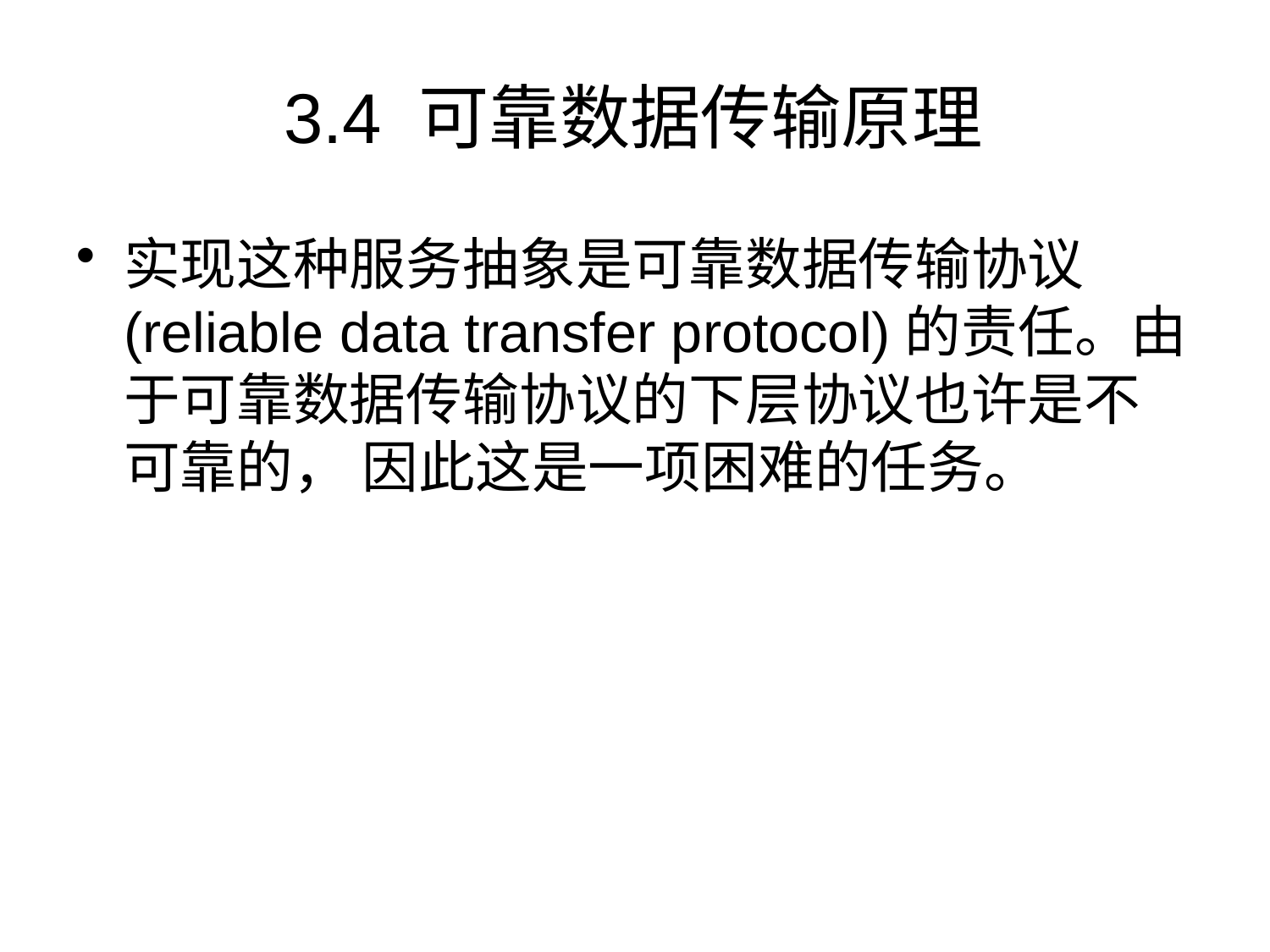

# 3.4 可靠数据传输原理
实现这种服务抽象是可靠数据传输协议(reliable data transfer protocol)的责任。由于可靠数据传输协议的下层协议也许是不可靠的， 因此这是一项困难的任务。